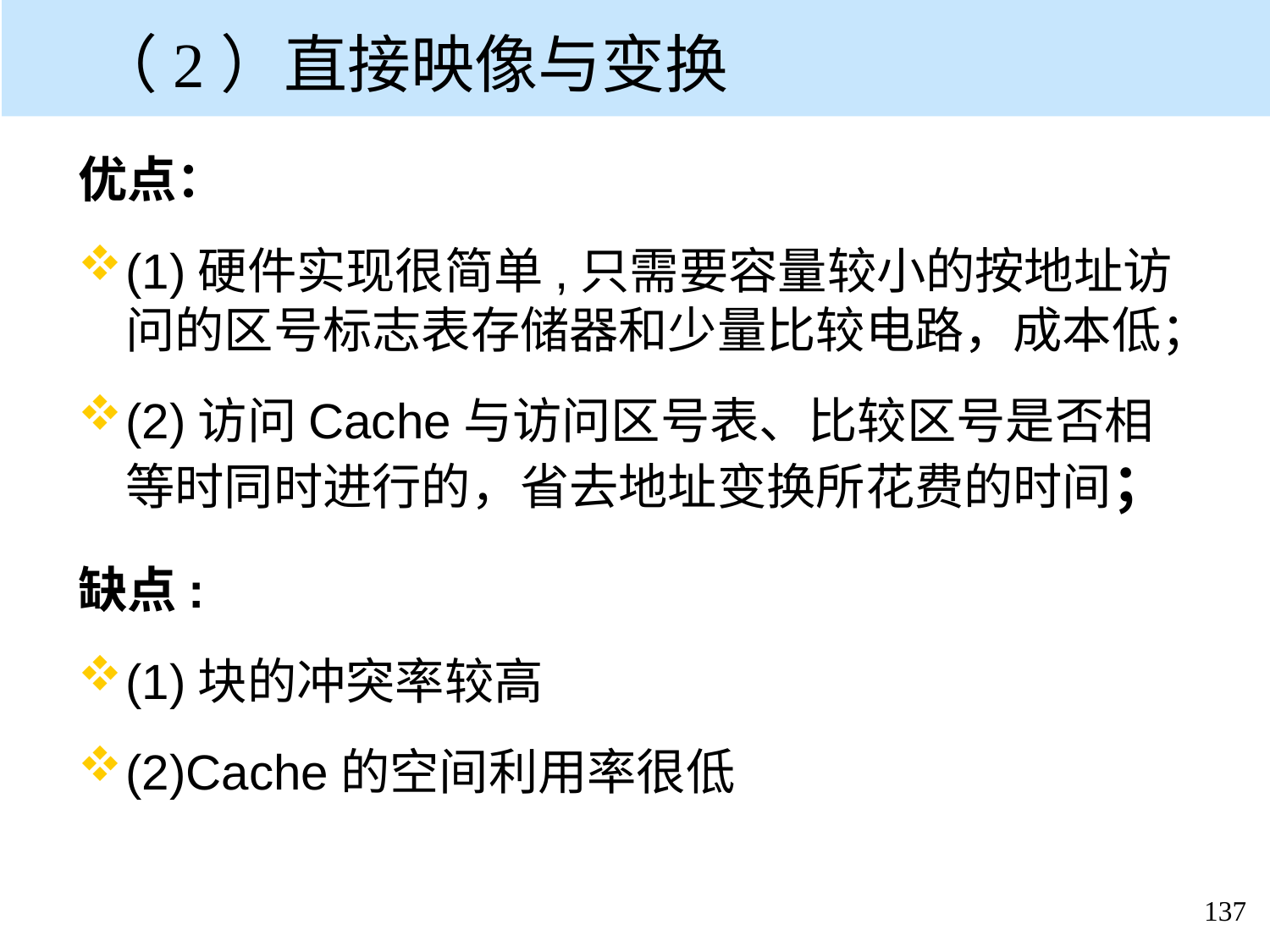

# （2）直接映像与变换
优点：
(1)硬件实现很简单,只需要容量较小的按地址访问的区号标志表存储器和少量比较电路，成本低；
(2)访问Cache与访问区号表、比较区号是否相等时同时进行的，省去地址变换所花费的时间；
缺点:
(1)块的冲突率较高
(2)Cache的空间利用率很低